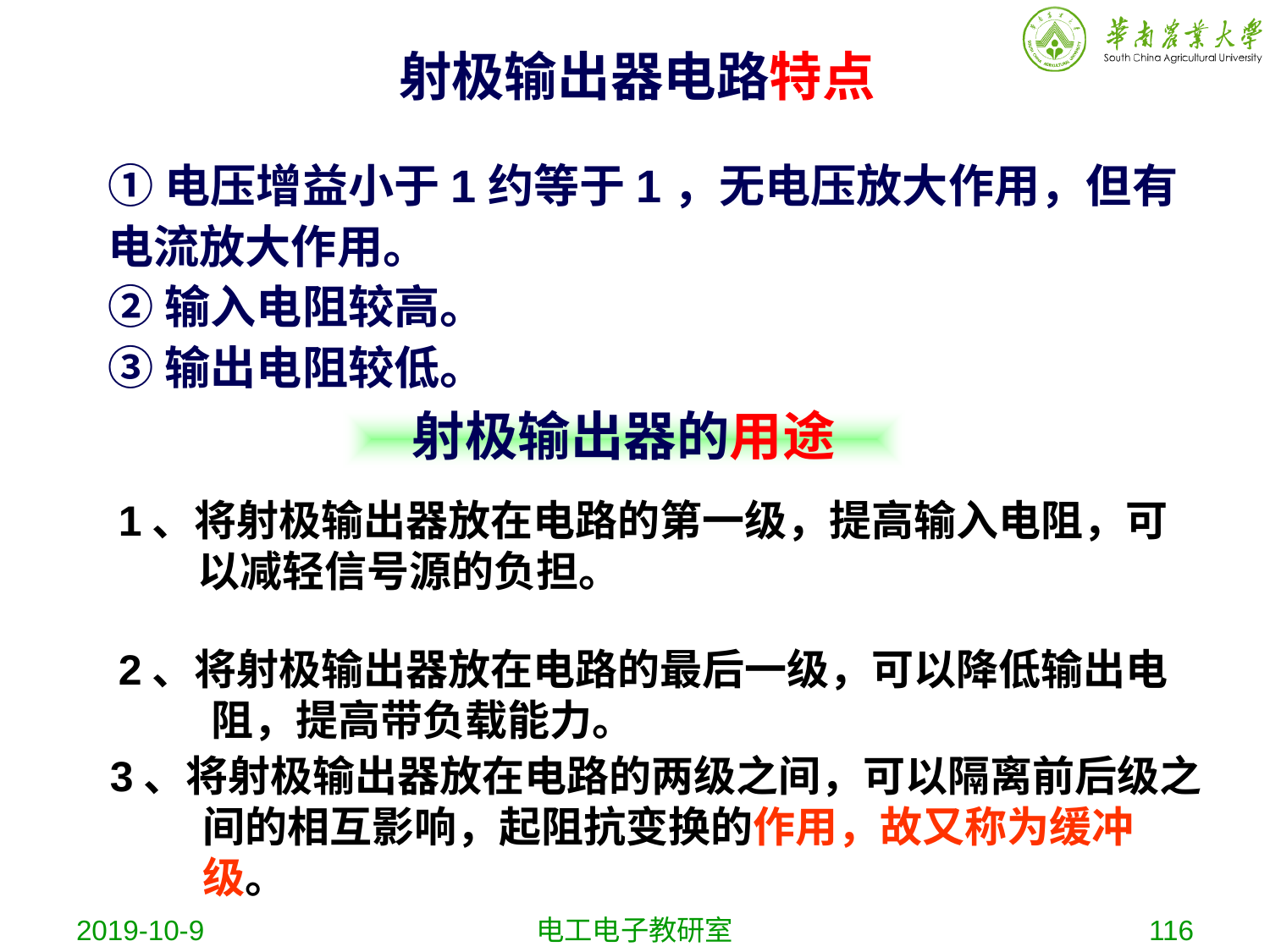

射极输出器电路特点
①电压增益小于1约等于1，无电压放大作用，但有电流放大作用。
②输入电阻较高。
③输出电阻较低。
射极输出器的用途
1、将射极输出器放在电路的第一级，提高输入电阻，可以减轻信号源的负担。
2、将射极输出器放在电路的最后一级，可以降低输出电阻，提高带负载能力。
3、将射极输出器放在电路的两级之间，可以隔离前后级之间的相互影响，起阻抗变换的作用，故又称为缓冲级。
2019-10-9
电工电子教研室
116